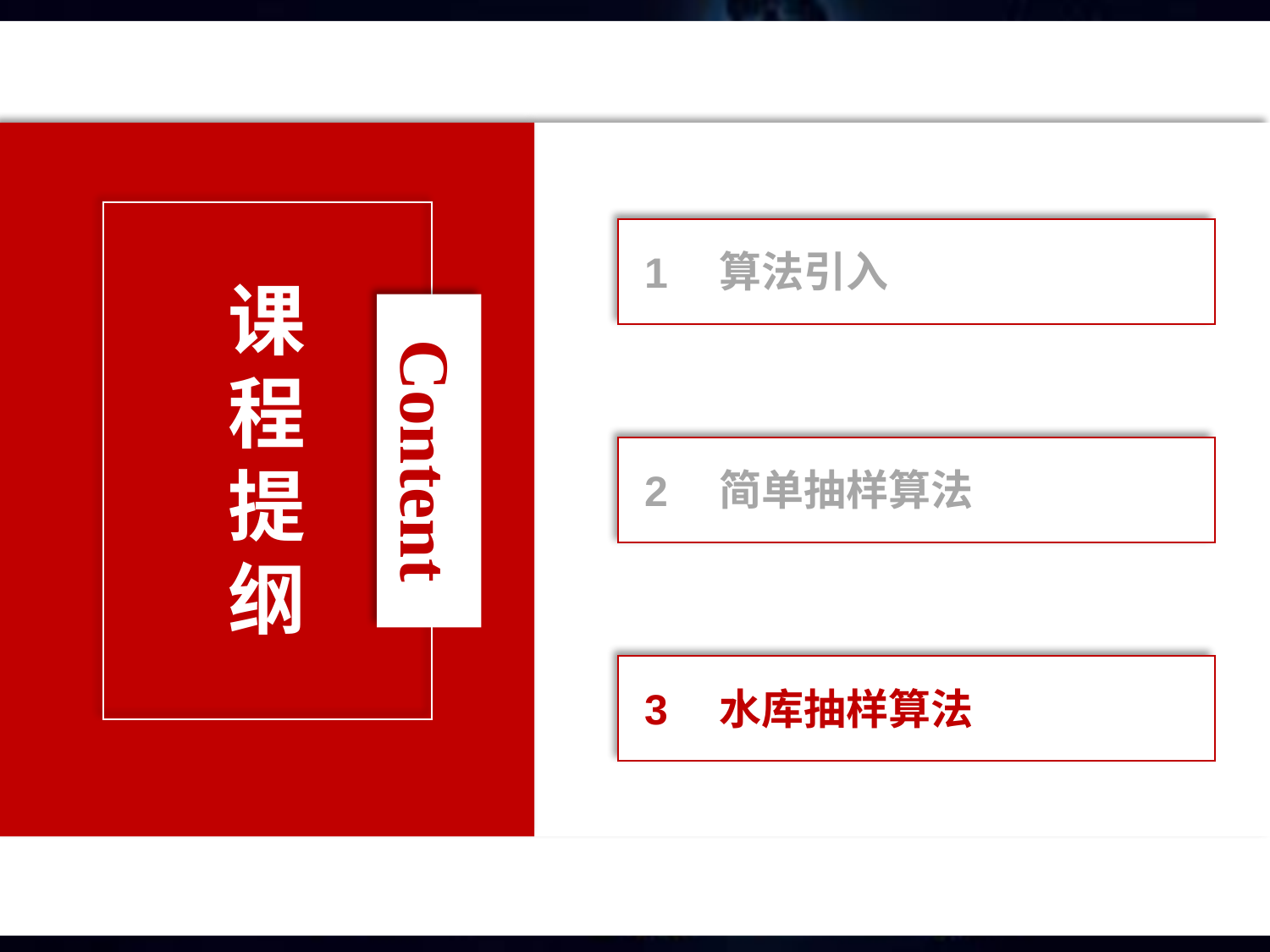

课程提纲
Content

算法引入
1

简单抽样算法
2

水库抽样算法
3